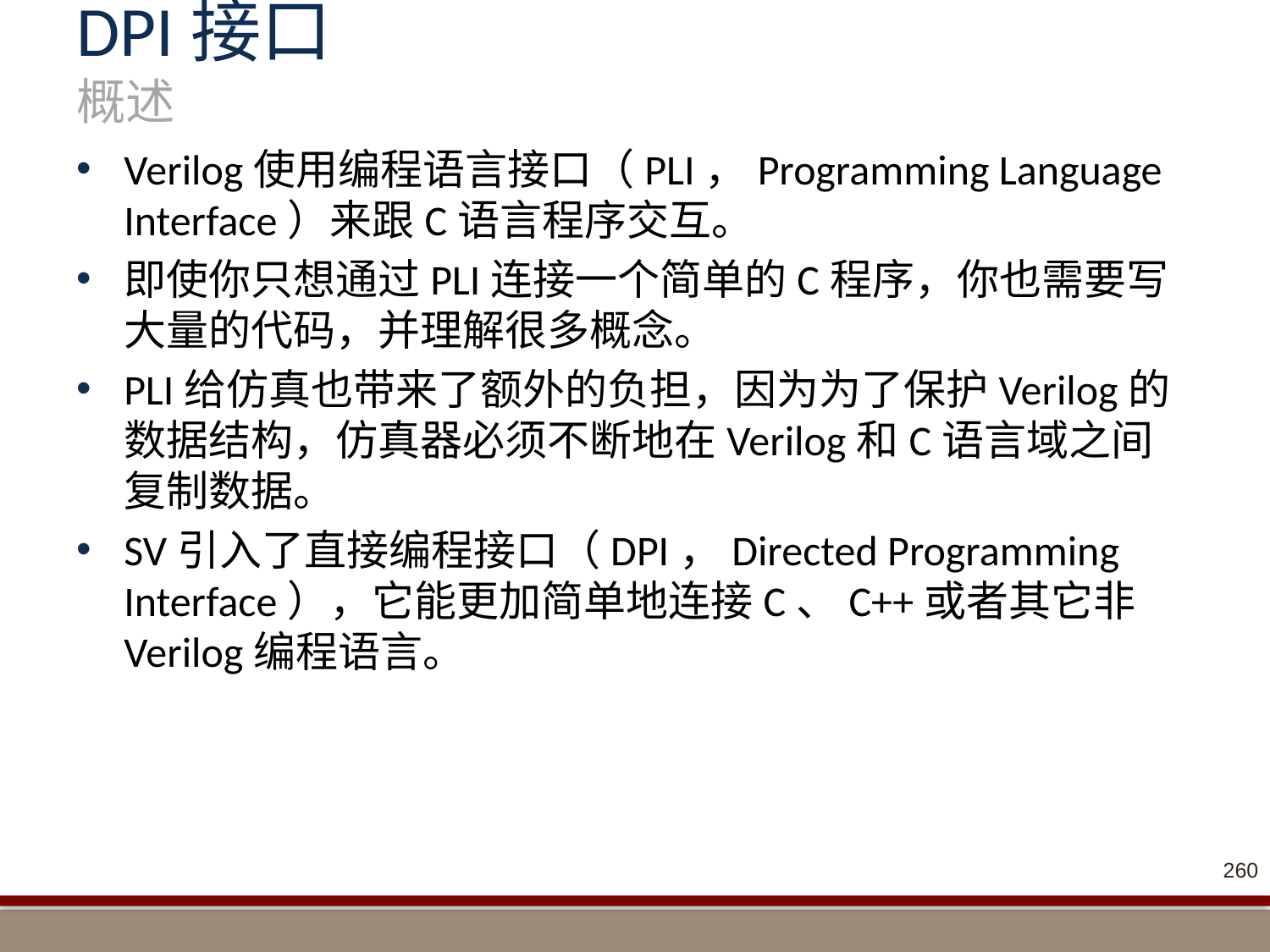

# DPI接口 概述
Verilog使用编程语言接口（PLI，Programming Language Interface）来跟C语言程序交互。
即使你只想通过PLI连接一个简单的C程序，你也需要写大量的代码，并理解很多概念。
PLI给仿真也带来了额外的负担，因为为了保护Verilog的数据结构，仿真器必须不断地在Verilog和C语言域之间复制数据。
SV引入了直接编程接口（DPI，Directed Programming Interface），它能更加简单地连接C、C++或者其它非Verilog编程语言。

260